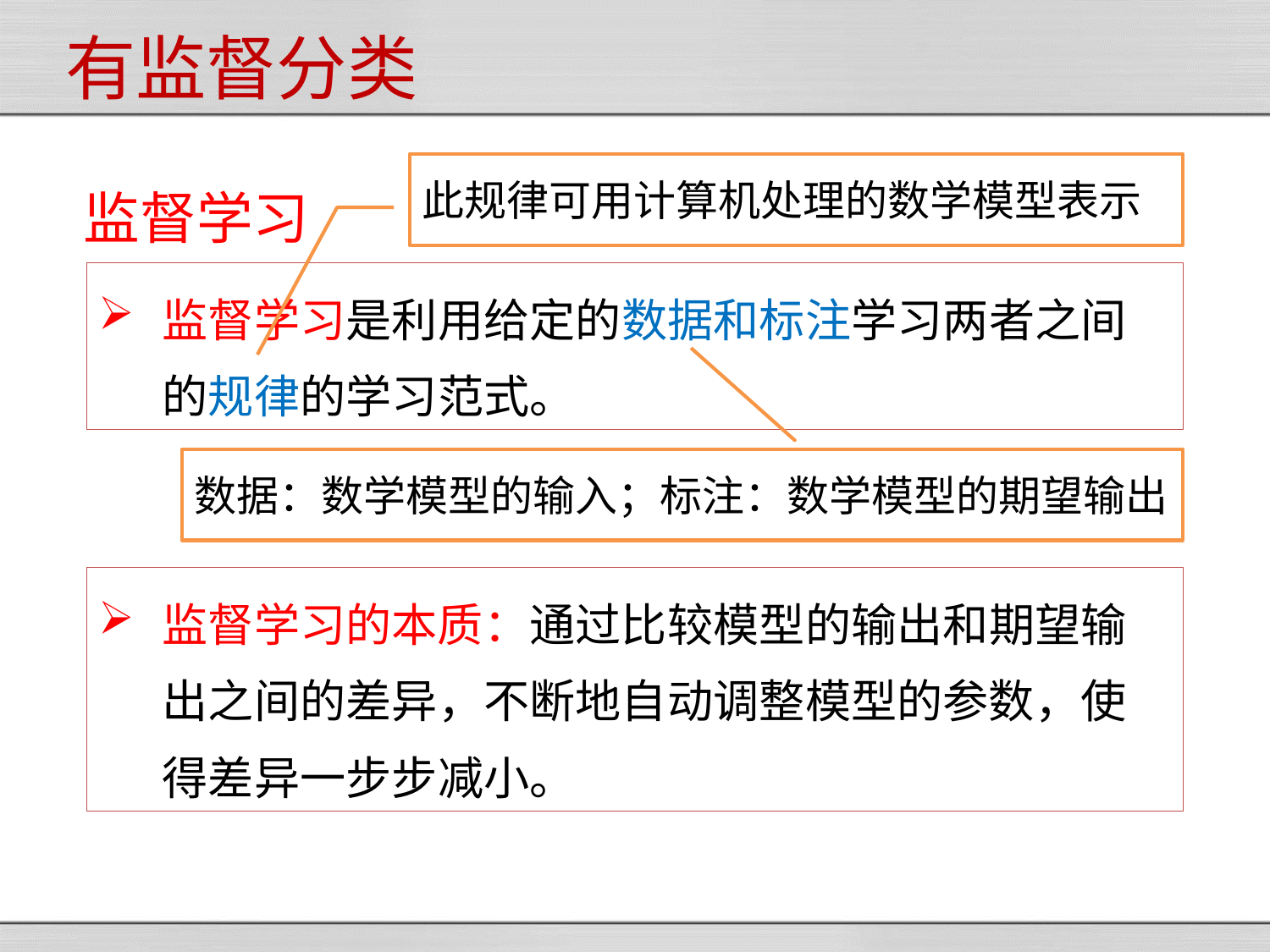

有监督分类
监督学习
此规律可用计算机处理的数学模型表示
监督学习是利用给定的数据和标注学习两者之间的规律的学习范式。
数据：数学模型的输入；标注：数学模型的期望输出
监督学习的本质：通过比较模型的输出和期望输出之间的差异，不断地自动调整模型的参数，使得差异一步步减小。